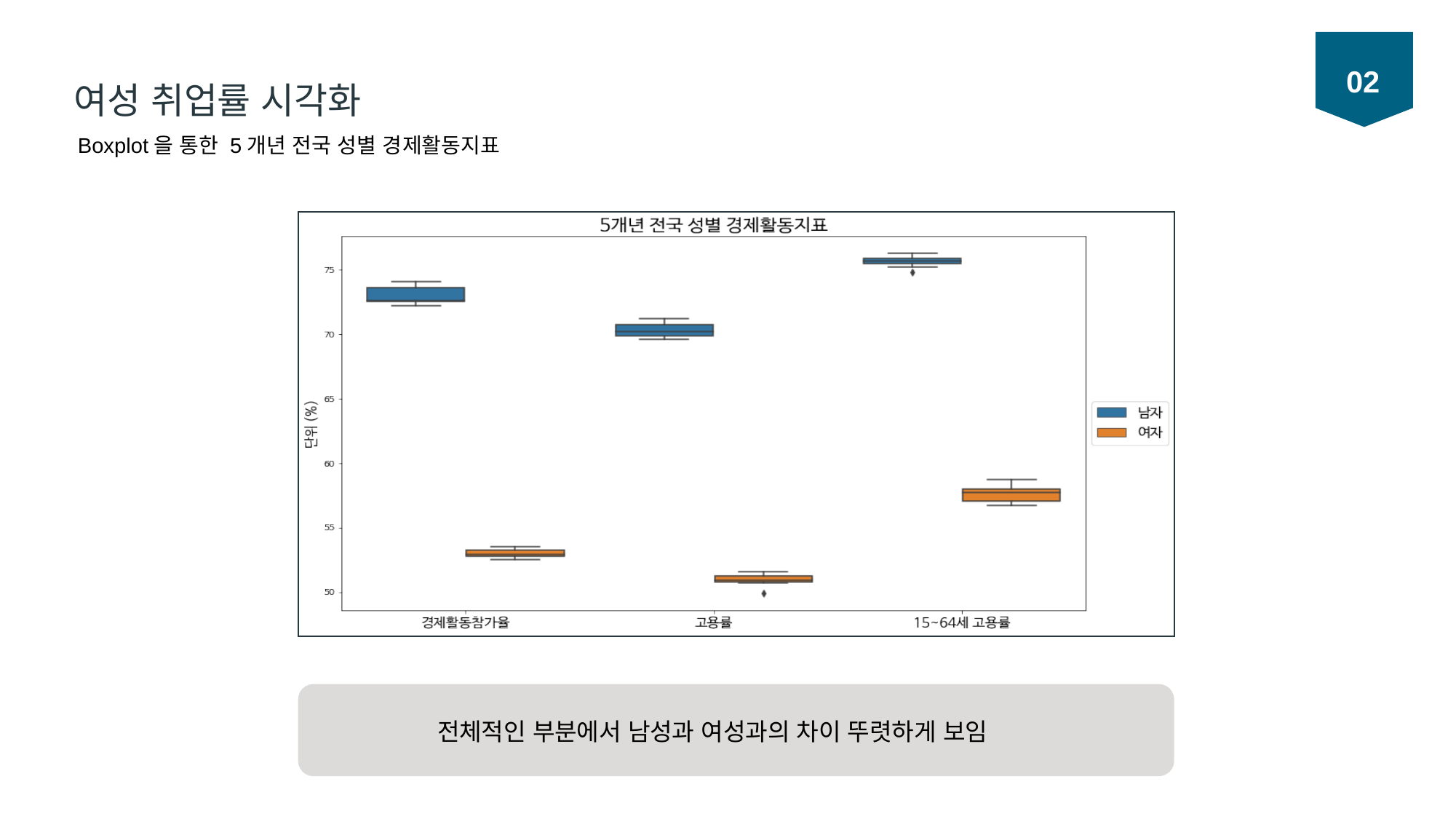

02
여성 취업률 시각화
Boxplot을 통한 5개년 전국 성별 경제활동지표

전체적인 부분에서 남성과 여성과의 차이 뚜렷하게 보임